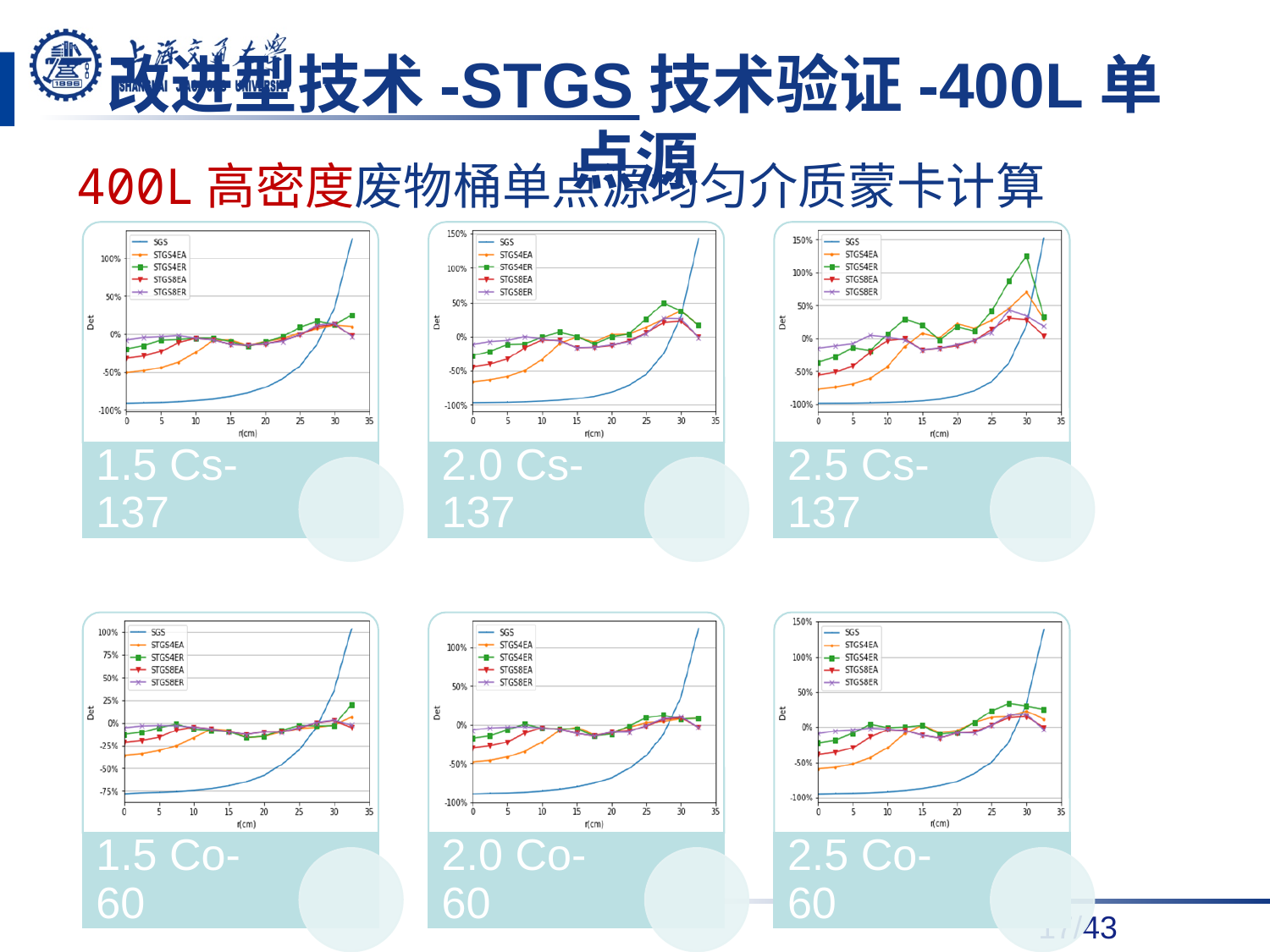

# 改进型技术-STGS技术验证-400L单点源
400L高密度废物桶单点源均匀介质蒙卡计算

1.5 Cs-137
2.0 Cs-137
2.5 Cs-137
1.5 Co-60
2.0 Co-60
2.5 Co-60